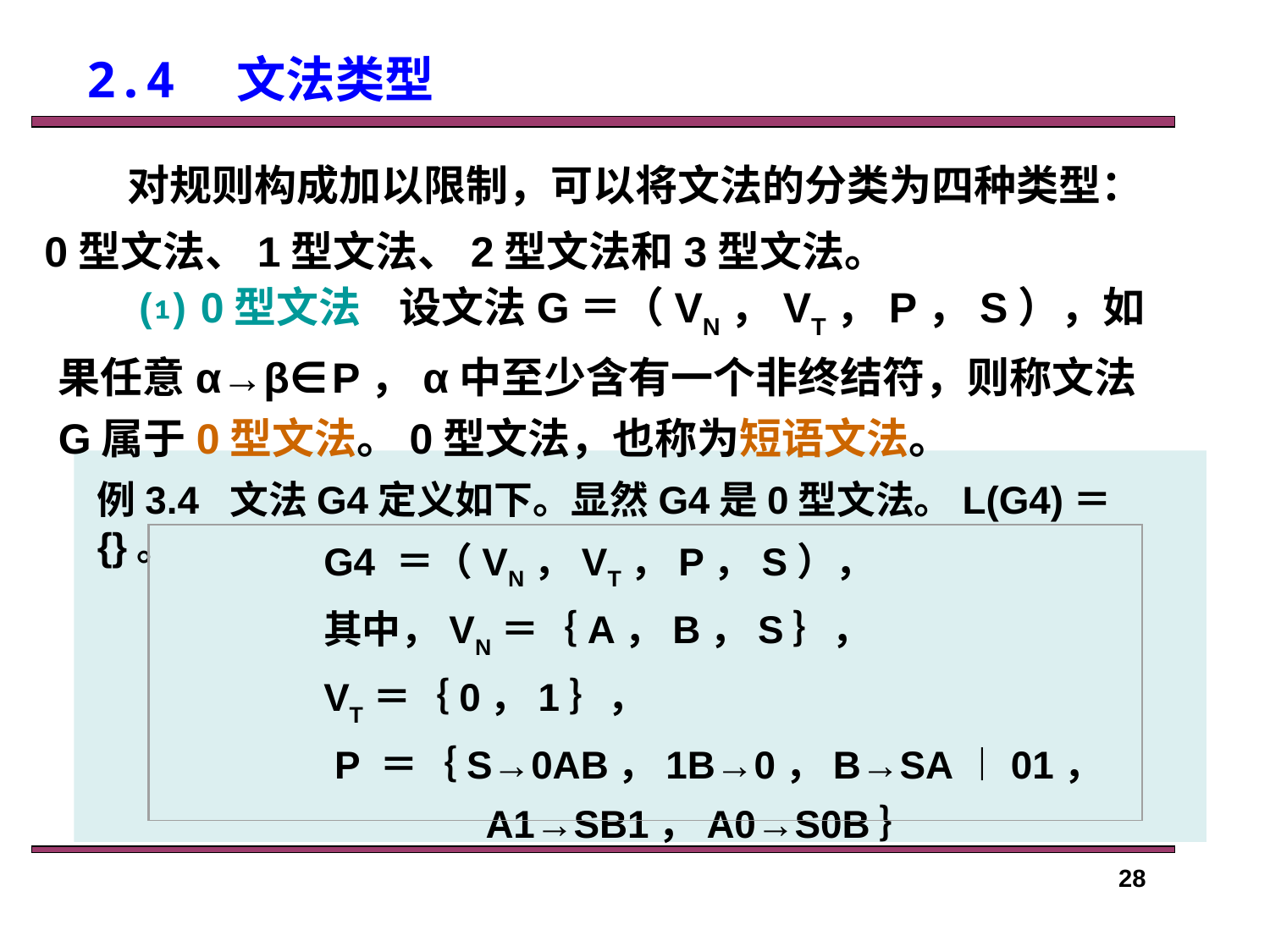

# 2.4　文法类型
对规则构成加以限制，可以将文法的分类为四种类型：0型文法、1型文法、2型文法和3型文法。
⑴ 0型文法    设文法G＝（VN，VT，P，S），如果任意α→β∈P，α中至少含有一个非终结符，则称文法G属于0型文法。0型文法，也称为短语文法。

例3.4  文法G4定义如下。显然G4是0型文法。L(G4)＝{}。

G4 ＝（VN，VT，P，S），
其中，VN＝｛A，B，S｝，
VT＝｛0，1｝，
 P ＝｛S→0AB，1B→0，B→SA︱01，
               A1→SB1，A0→S0B｝

28